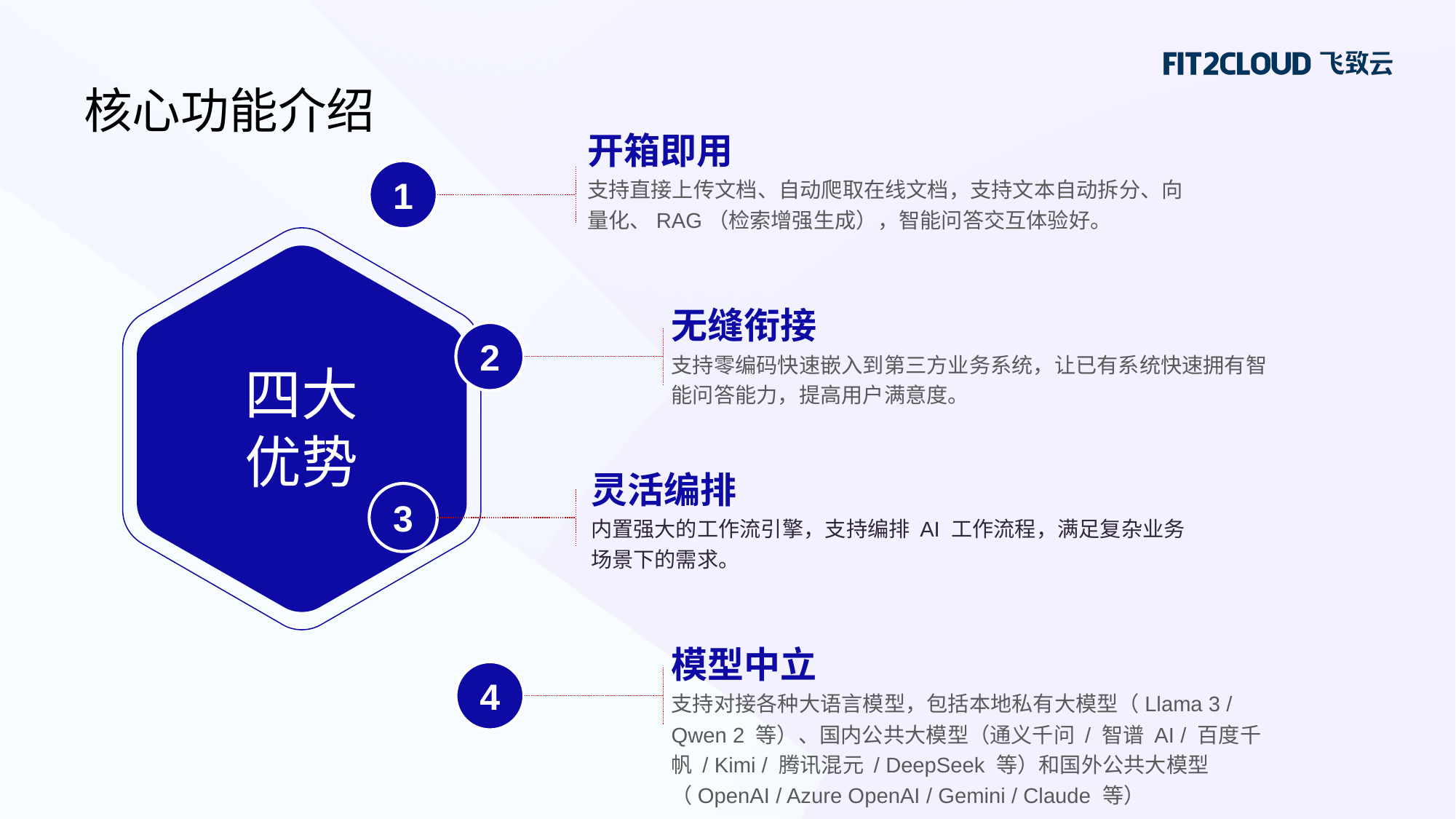

核心功能介绍
开箱即用
支持直接上传文档、自动爬取在线文档，支持文本自动拆分、向量化、RAG（检索增强生成），智能问答交互体验好。
1

无缝衔接
支持零编码快速嵌入到第三方业务系统，让已有系统快速拥有智能问答能力，提高用户满意度。
2
四大
优势
灵活编排
内置强大的工作流引擎，支持编排 AI 工作流程，满足复杂业务场景下的需求。
3
模型中立
支持对接各种大语言模型，包括本地私有大模型（Llama 3 / Qwen 2 等）、国内公共大模型（通义千问 / 智谱 AI / 百度千帆 / Kimi / 腾讯混元 / DeepSeek 等）和国外公共大模型（OpenAI / Azure OpenAI / Gemini / Claude 等）
4